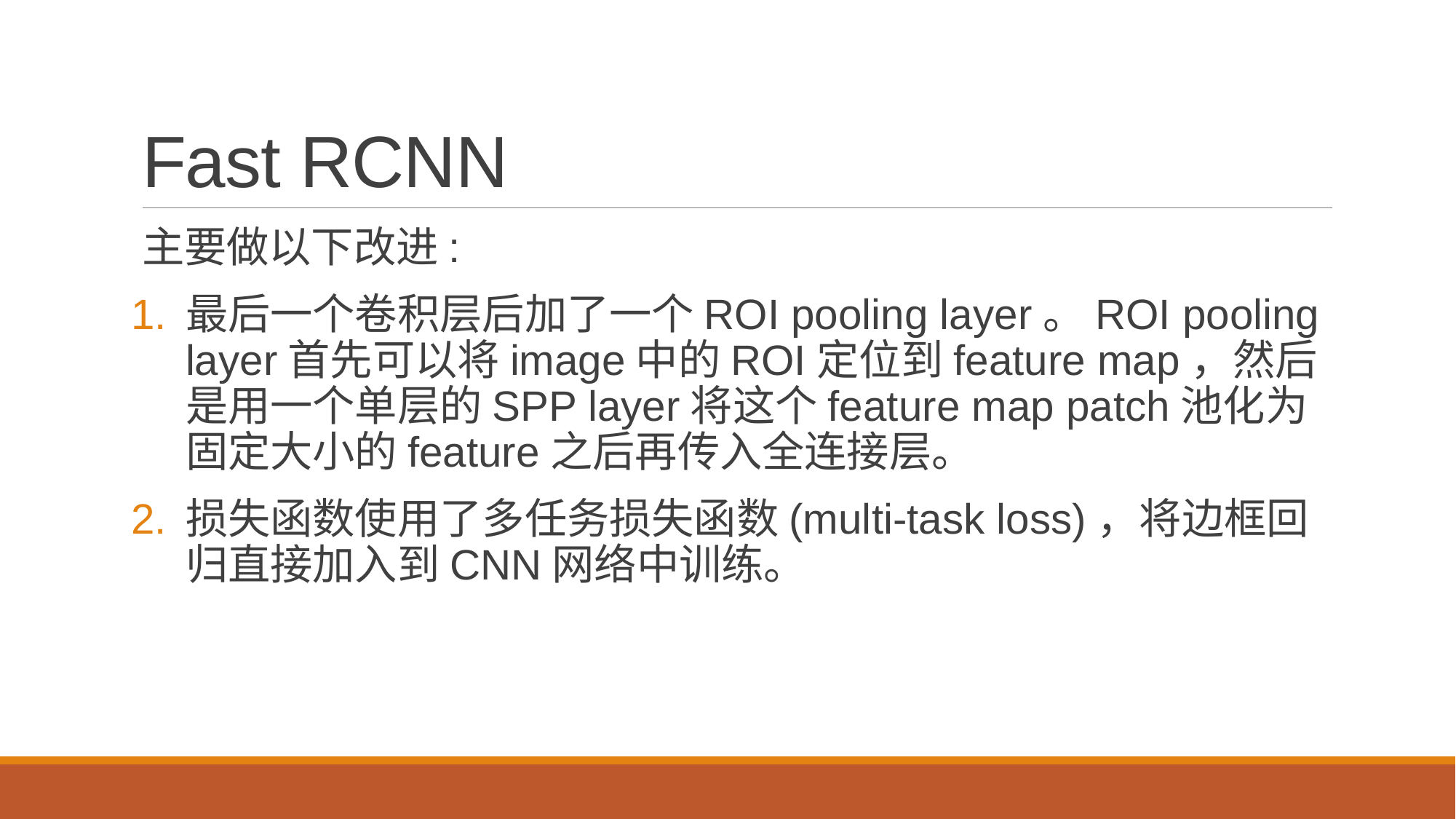

# Fast RCNN
主要做以下改进:
最后一个卷积层后加了一个ROI pooling layer。ROI pooling layer首先可以将image中的ROI定位到feature map，然后是用一个单层的SPP layer将这个feature map patch池化为固定大小的feature之后再传入全连接层。
损失函数使用了多任务损失函数(multi-task loss)，将边框回归直接加入到CNN网络中训练。